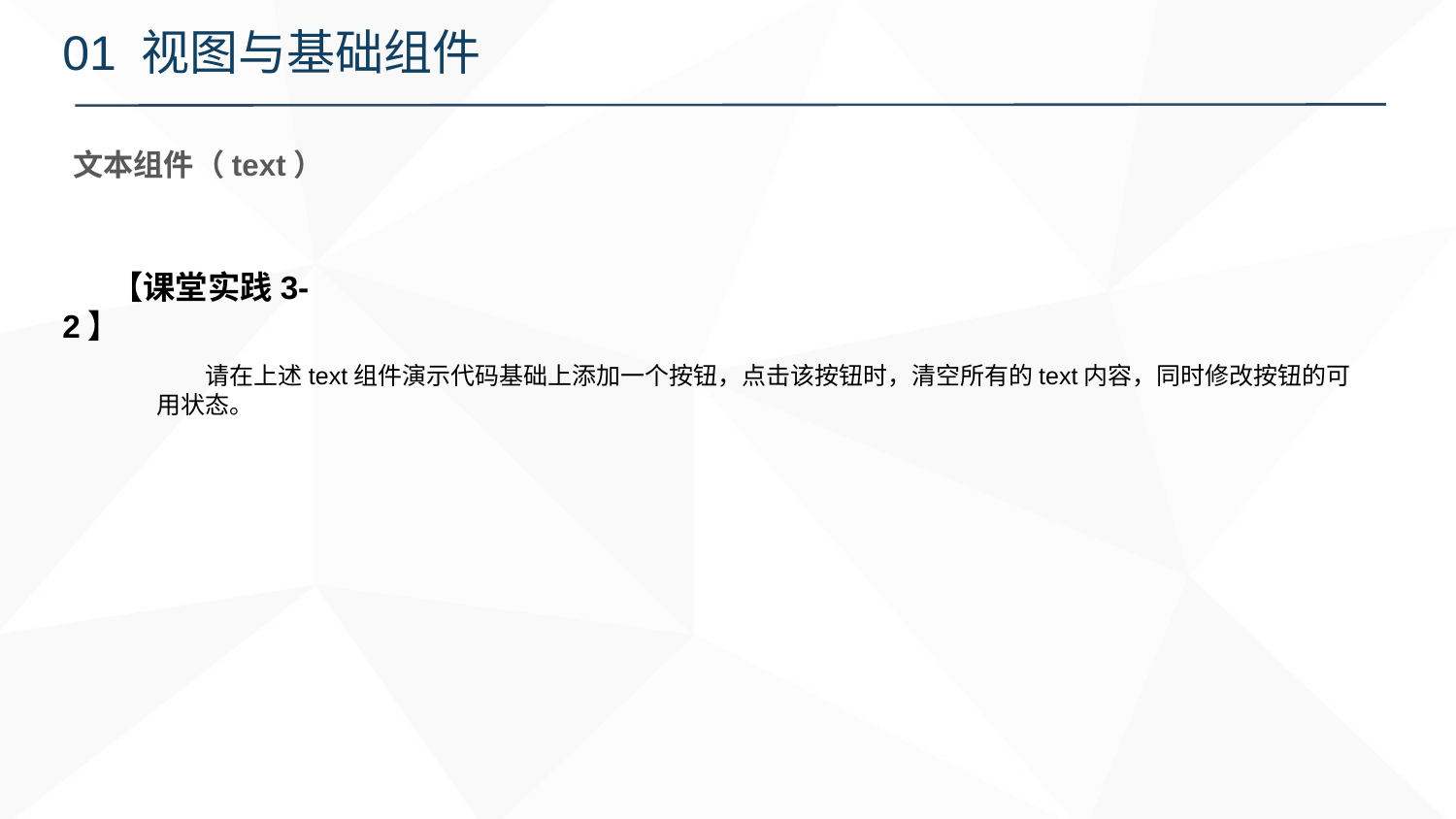

# 01 视图与基础组件
文本组件（text）
【课堂实践3-2】

请在上述text组件演示代码基础上添加一个按钮，点击该按钮时，清空所有的text内容，同时修改按钮的可用状态。